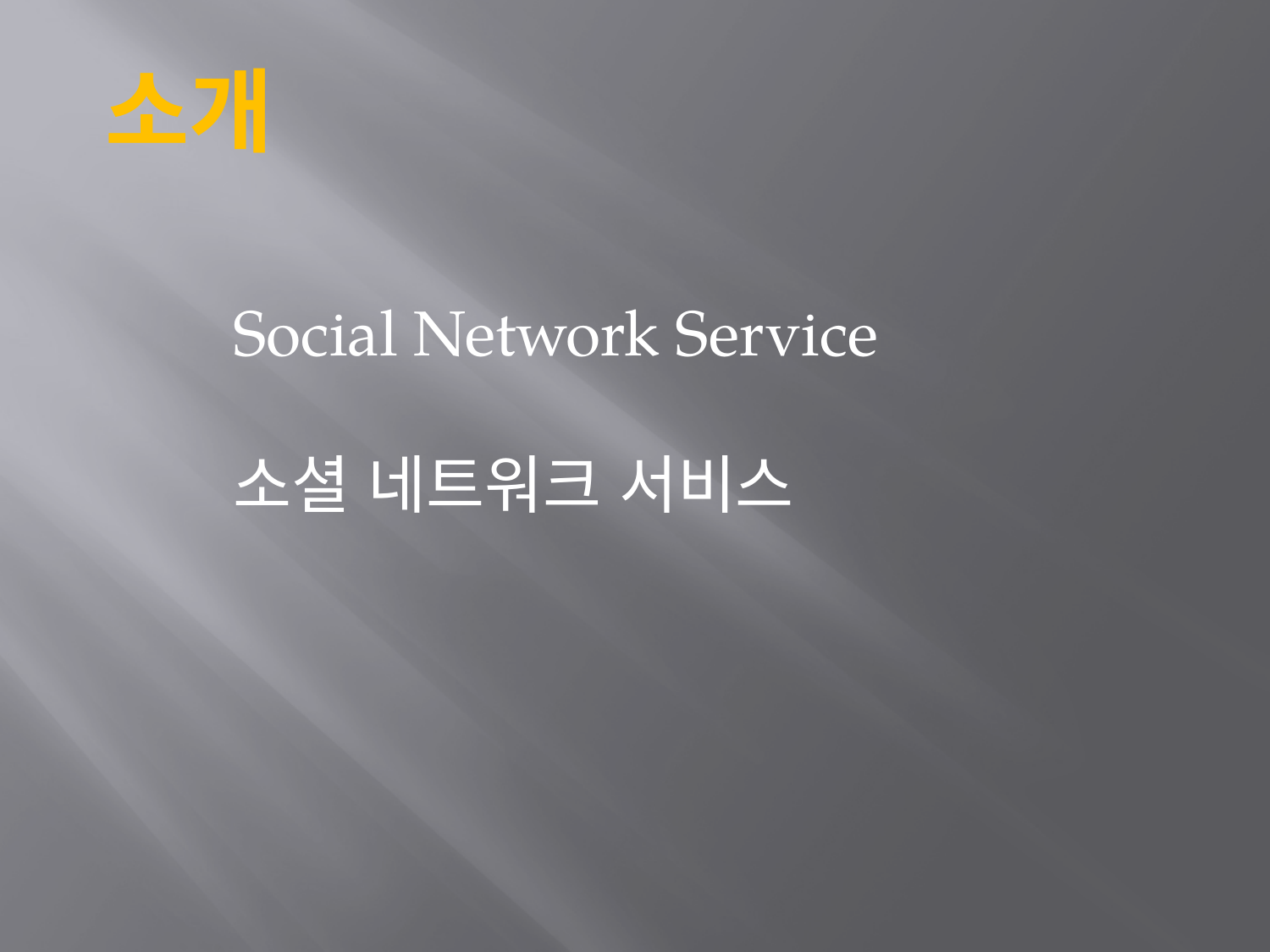

소개
Social Network Service

소셜 네트워크 서비스